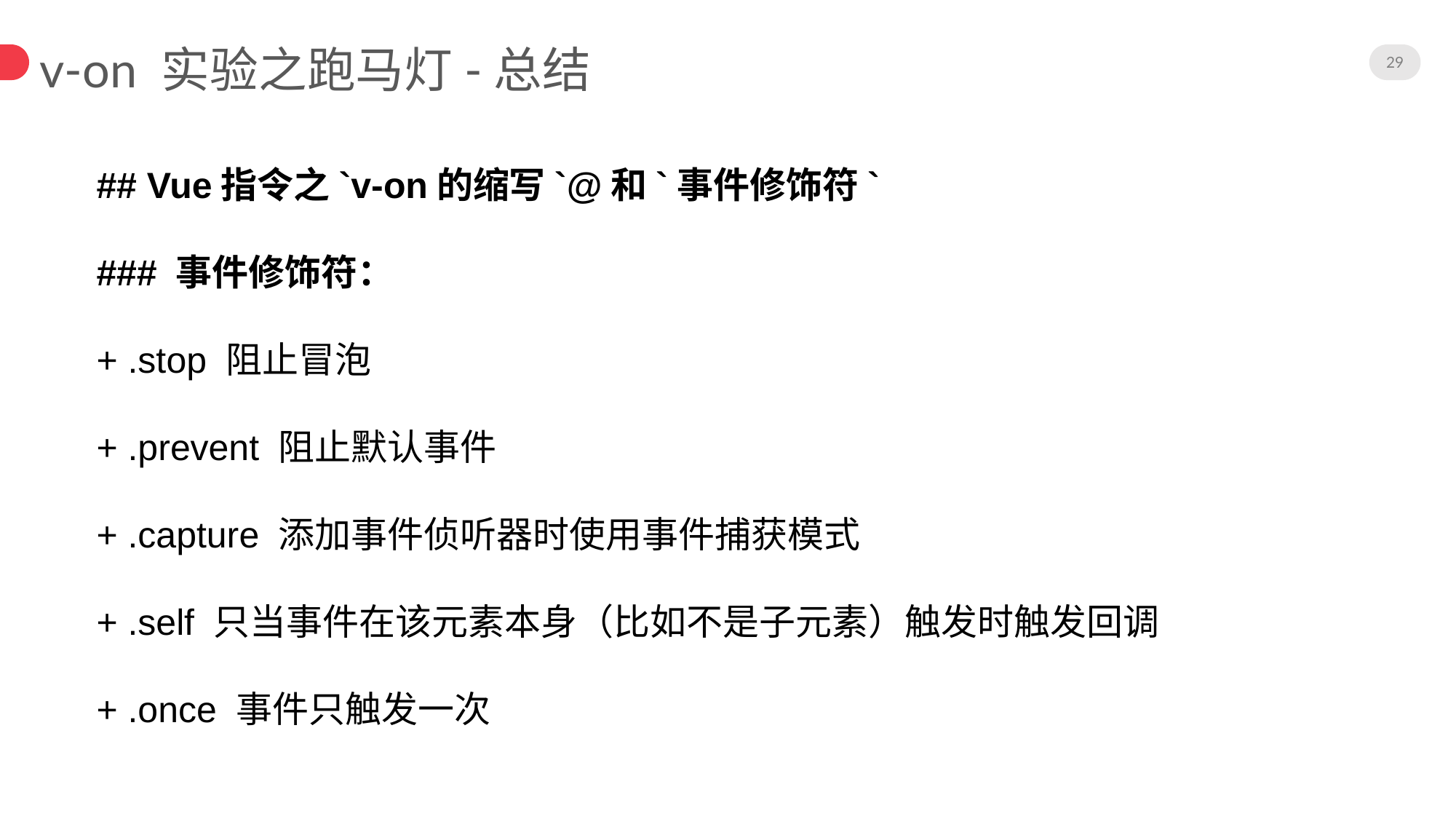

29
v-on 实验之跑马灯-总结
## Vue指令之`v-on的缩写`@和`事件修饰符`

### 事件修饰符：
+ .stop 阻止冒泡
+ .prevent 阻止默认事件
+ .capture 添加事件侦听器时使用事件捕获模式
+ .self 只当事件在该元素本身（比如不是子元素）触发时触发回调
+ .once 事件只触发一次